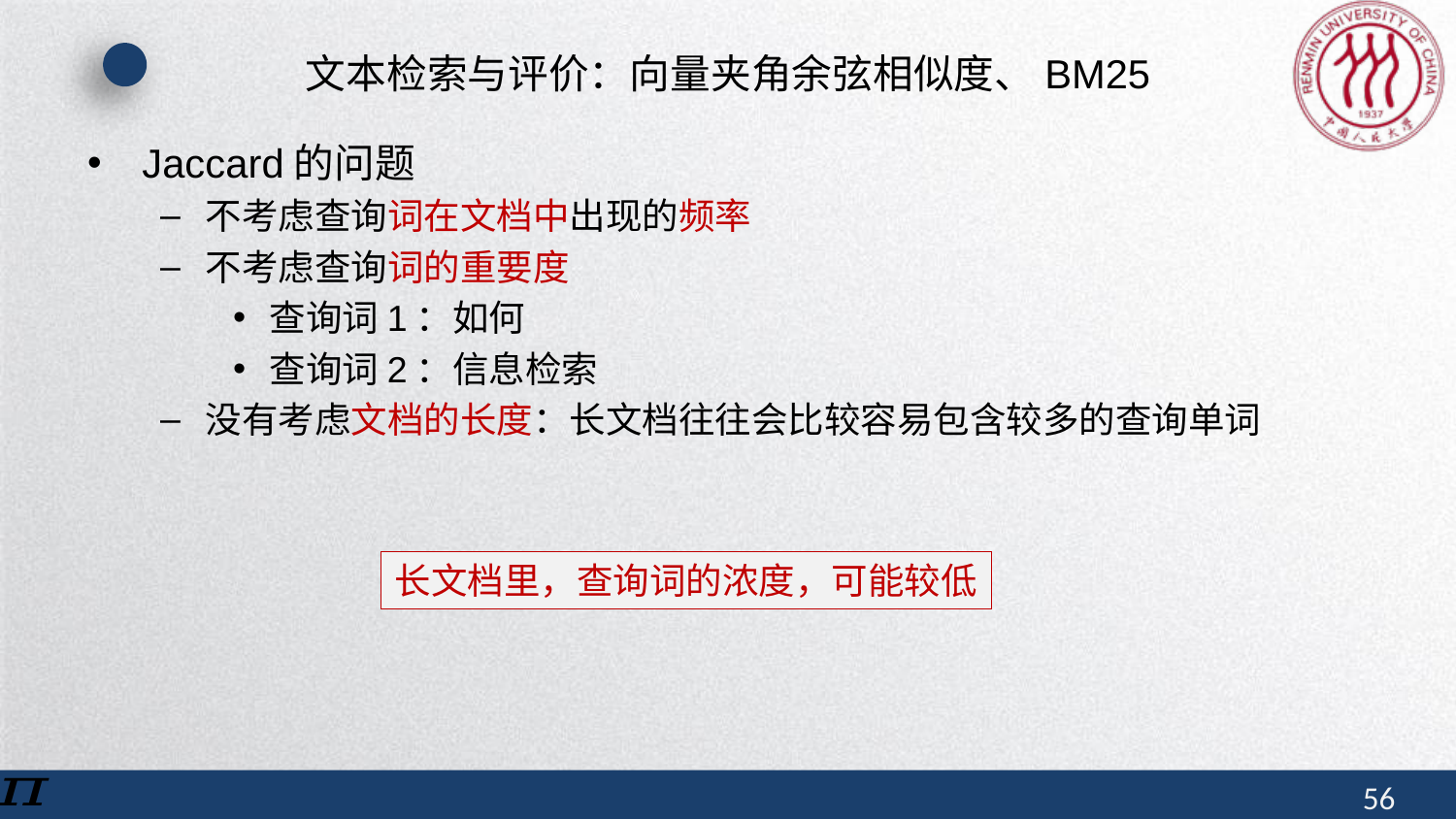

# 文本检索与评价：向量夹角余弦相似度、BM25
Jaccard的问题
不考虑查询词在文档中出现的频率
不考虑查询词的重要度
查询词1：如何
查询词2：信息检索
没有考虑文档的长度：长文档往往会比较容易包含较多的查询单词

长文档里，查询词的浓度，可能较低